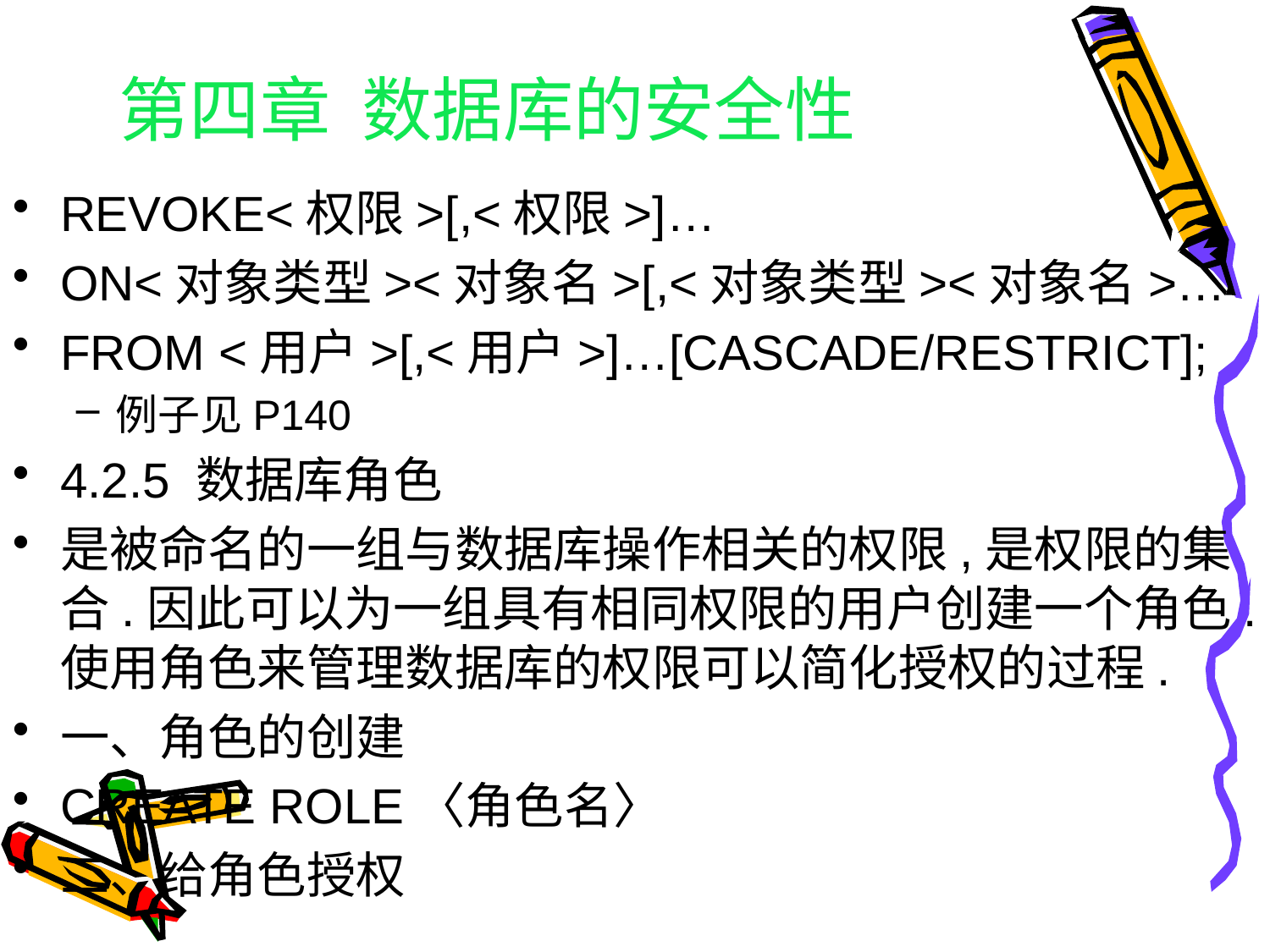

# 第四章  数据库的安全性
REVOKE<权限>[,<权限>]…
ON<对象类型><对象名>[,<对象类型><对象名>…
FROM <用户>[,<用户>]…[CASCADE/RESTRICT];
例子见P140
4.2.5 数据库角色
是被命名的一组与数据库操作相关的权限,是权限的集合.因此可以为一组具有相同权限的用户创建一个角色.使用角色来管理数据库的权限可以简化授权的过程.
一、角色的创建
CREATE ROLE〈角色名〉
二、给角色授权